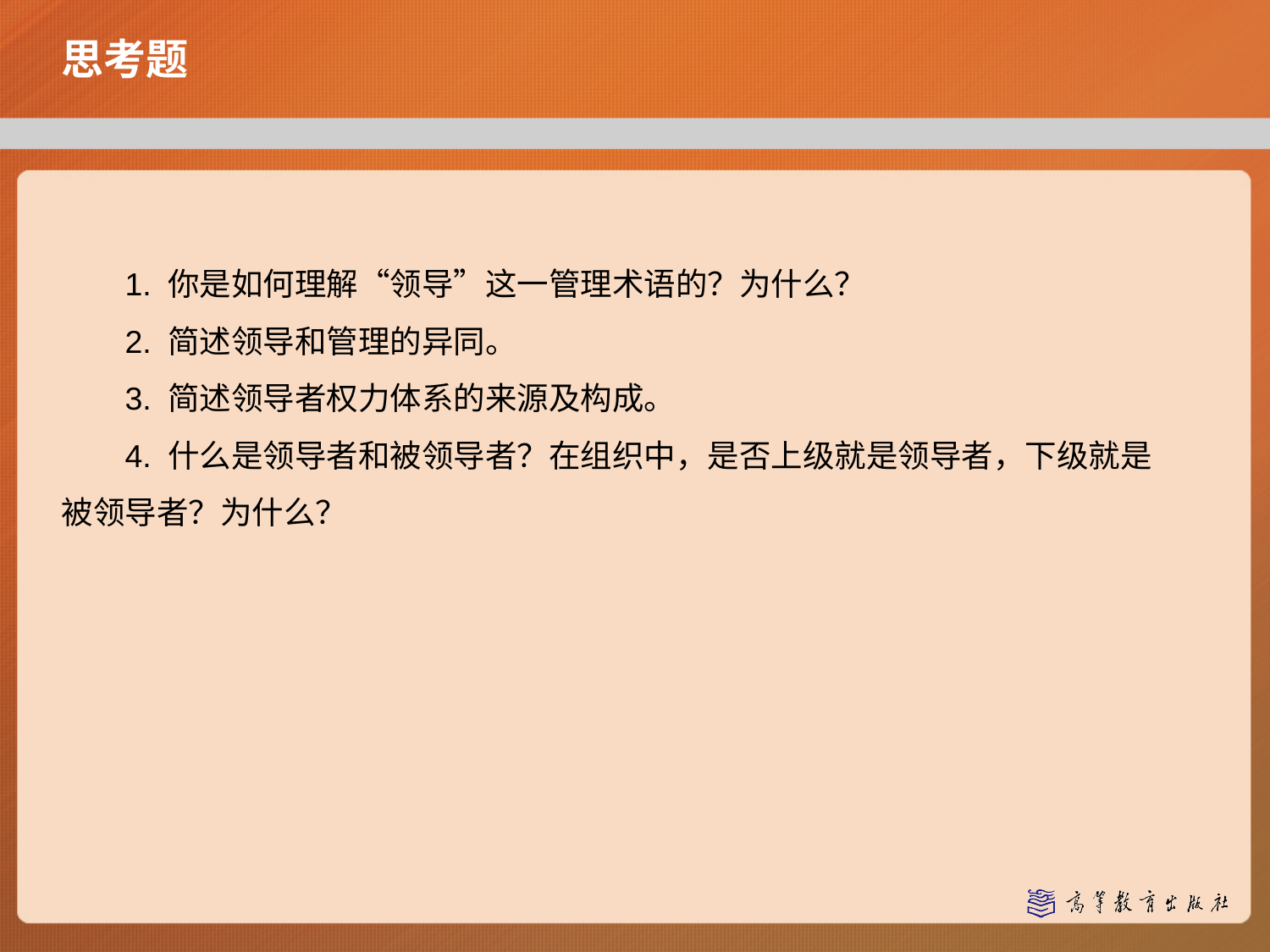

# 思考题
1. 你是如何理解“领导”这一管理术语的？为什么？
2. 简述领导和管理的异同。
3. 简述领导者权力体系的来源及构成。
4. 什么是领导者和被领导者？在组织中，是否上级就是领导者，下级就是被领导者？为什么？